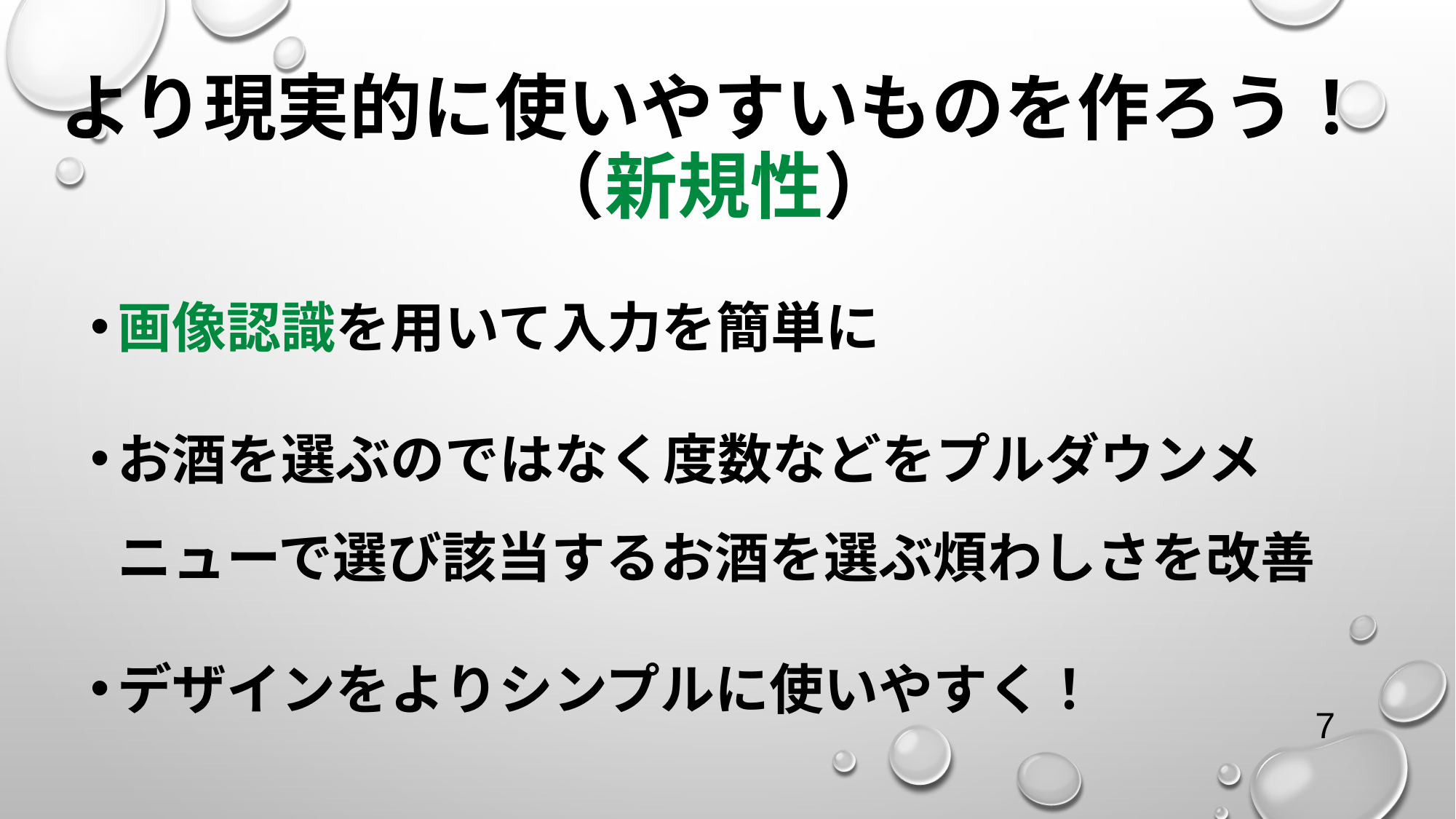

# より現実的に使いやすいものを作ろう！（新規性）
画像認識を用いて入力を簡単に
お酒を選ぶのではなく度数などをプルダウンメニューで選び該当するお酒を選ぶ煩わしさを改善
デザインをよりシンプルに使いやすく！

7